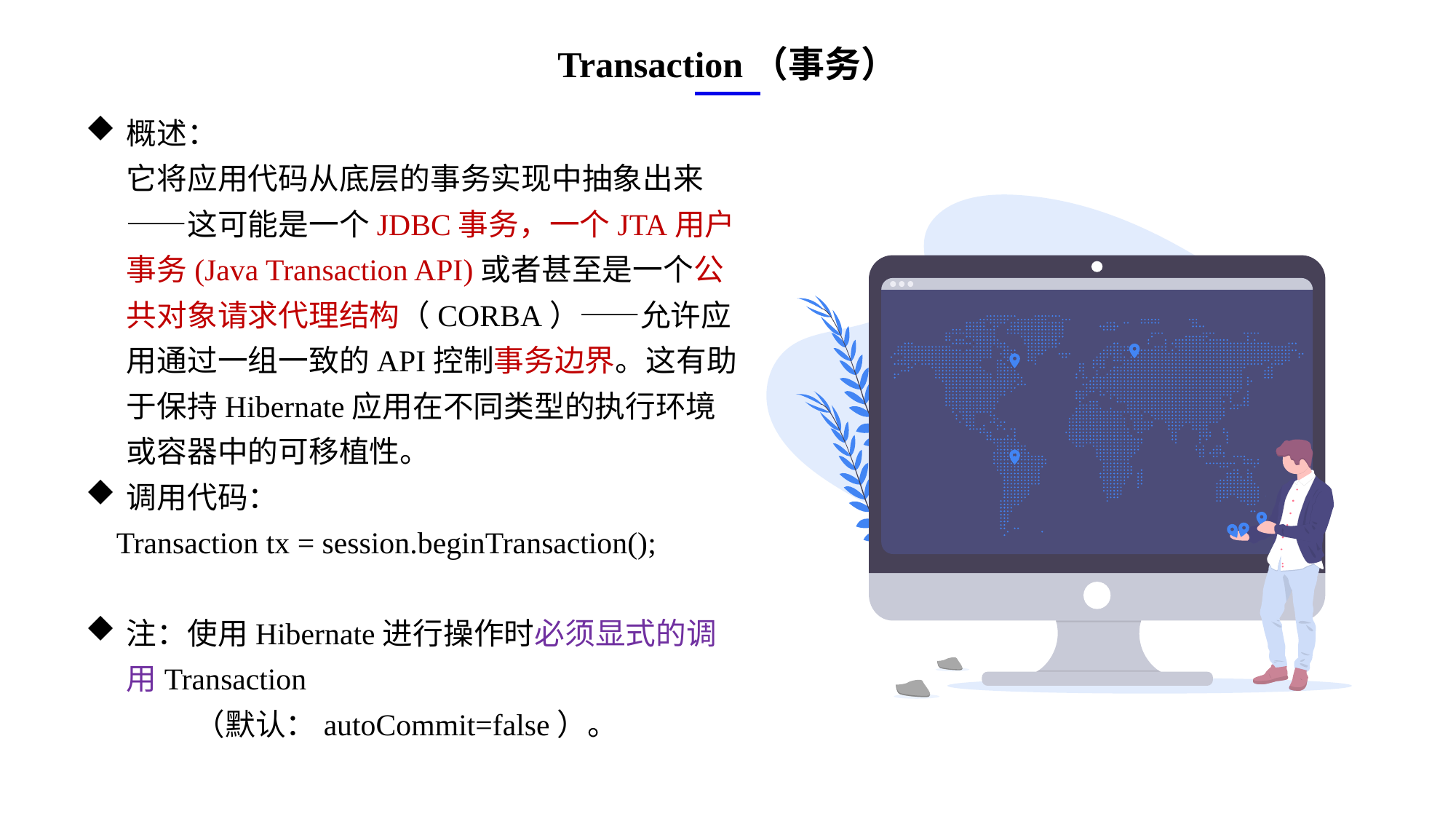

Transaction（事务）
概述：
它将应用代码从底层的事务实现中抽象出来——这可能是一个JDBC事务，一个JTA用户事务(Java Transaction API)或者甚至是一个公共对象请求代理结构（CORBA）——允许应用通过一组一致的API控制事务边界。这有助于保持Hibernate应用在不同类型的执行环境或容器中的可移植性。
调用代码：
    Transaction tx = session.beginTransaction();

注：使用Hibernate进行操作时必须显式的调用Transaction
	（默认：autoCommit=false）。

e7d195523061f1c0ae0eb3eed39d2bcef4622b2499a05fe6567B54A876BEB457BD1EB8EBE9915191D1FA2E860D28D251AB291D9CBBDD28D4BD16020FD75D8281481517FC21E86E4C931520AFA1087E92E357E3DB373CA326F6F926B1A67F681E99E875FFD293B2C32B3919AE4D43F9436862A7DD54F9346DF3662D8AB7319030EF75D53FF682DE13